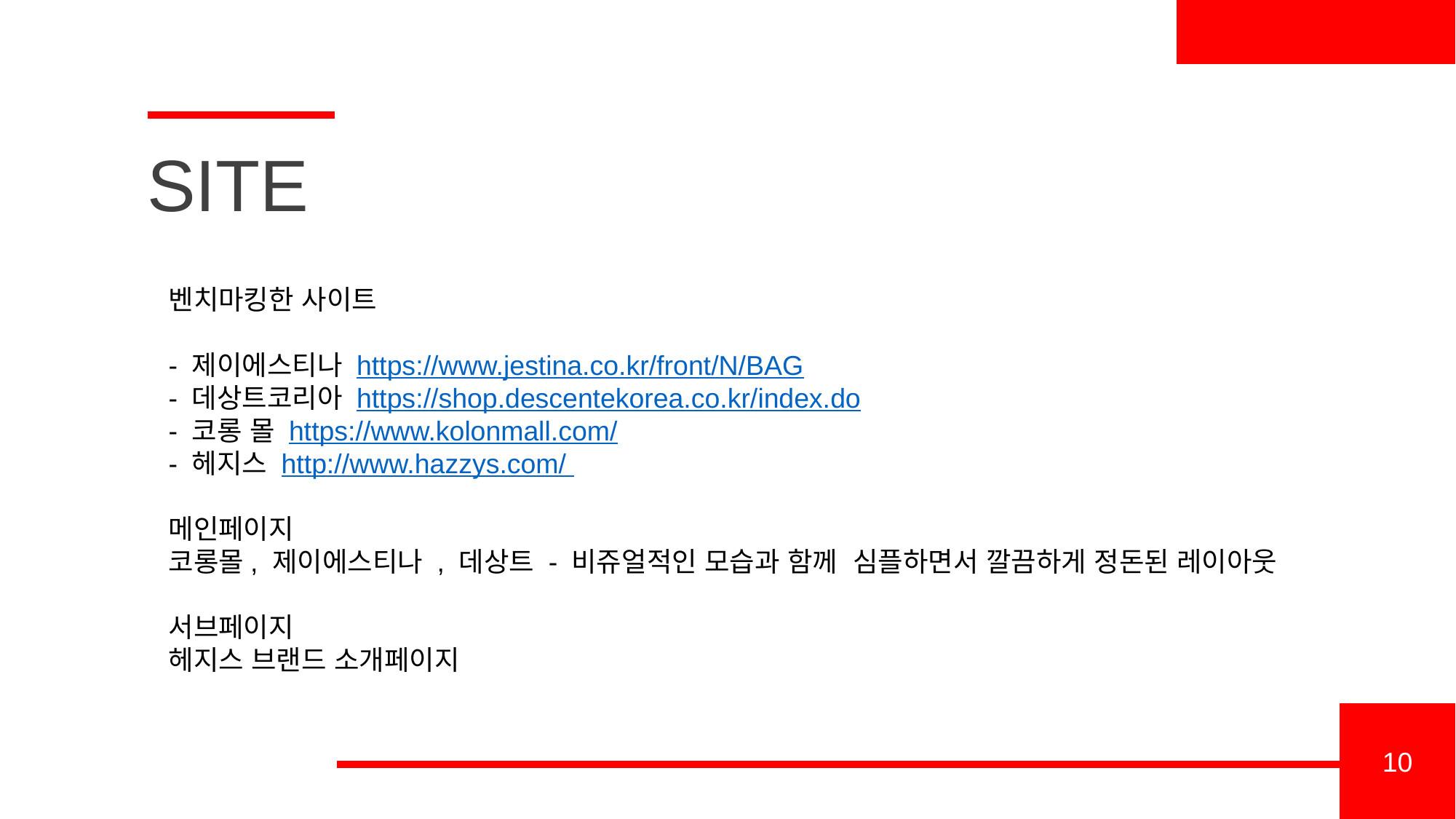

SITE

벤치마킹한 사이트

- 제이에스티나 https://www.jestina.co.kr/front/N/BAG
- 데상트코리아 https://shop.descentekorea.co.kr/index.do
- 코롱 몰 https://www.kolonmall.com/
- 헤지스 http://www.hazzys.com/

메인페이지
코롱몰, 제이에스티나 , 데상트 - 비쥬얼적인 모습과 함께  심플하면서 깔끔하게 정돈된 레이아웃

서브페이지
헤지스 브랜드 소개페이지

10